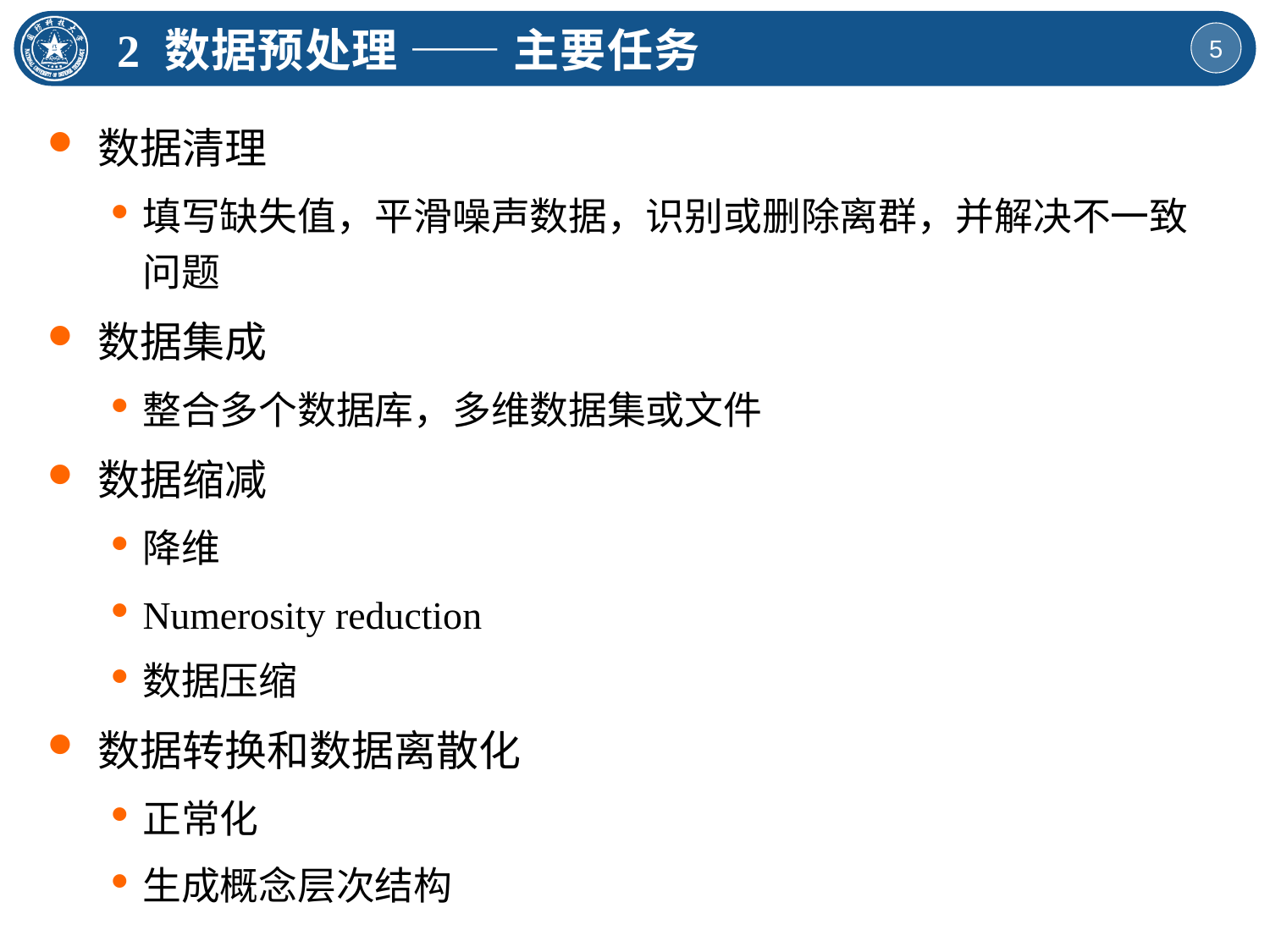

2 数据预处理 —— 主要任务
数据清理
填写缺失值，平滑噪声数据，识别或删除离群，并解决不一致问题
数据集成
整合多个数据库，多维数据集或文件
数据缩减
降维
Numerosity reduction
数据压缩
数据转换和数据离散化
正常化
生成概念层次结构